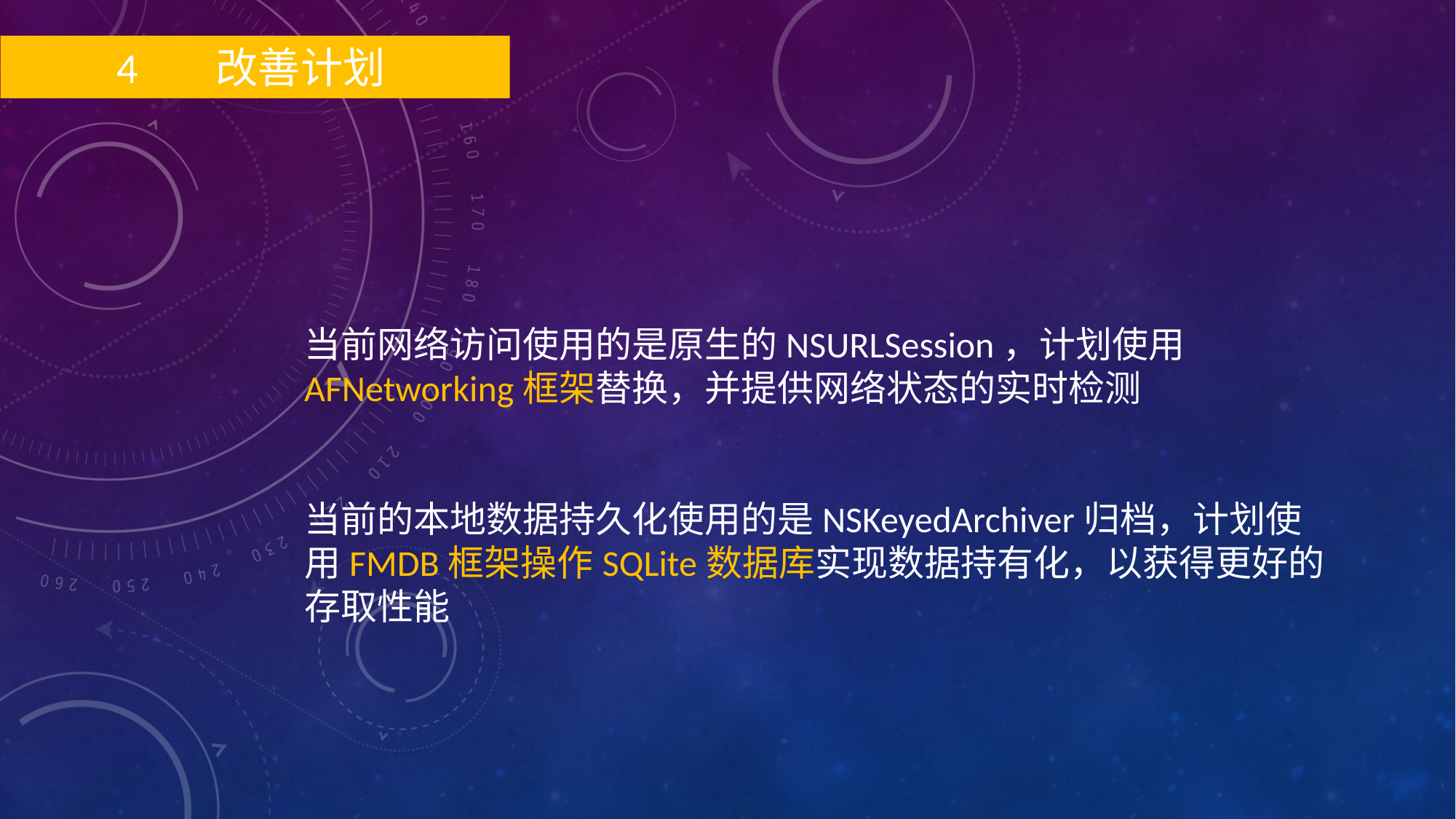

4       改善计划

当前网络访问使用的是原生的NSURLSession，计划使用AFNetworking框架替换，并提供网络状态的实时检测

当前的本地数据持久化使用的是NSKeyedArchiver归档，计划使用FMDB框架操作SQLite数据库实现数据持有化，以获得更好的存取性能